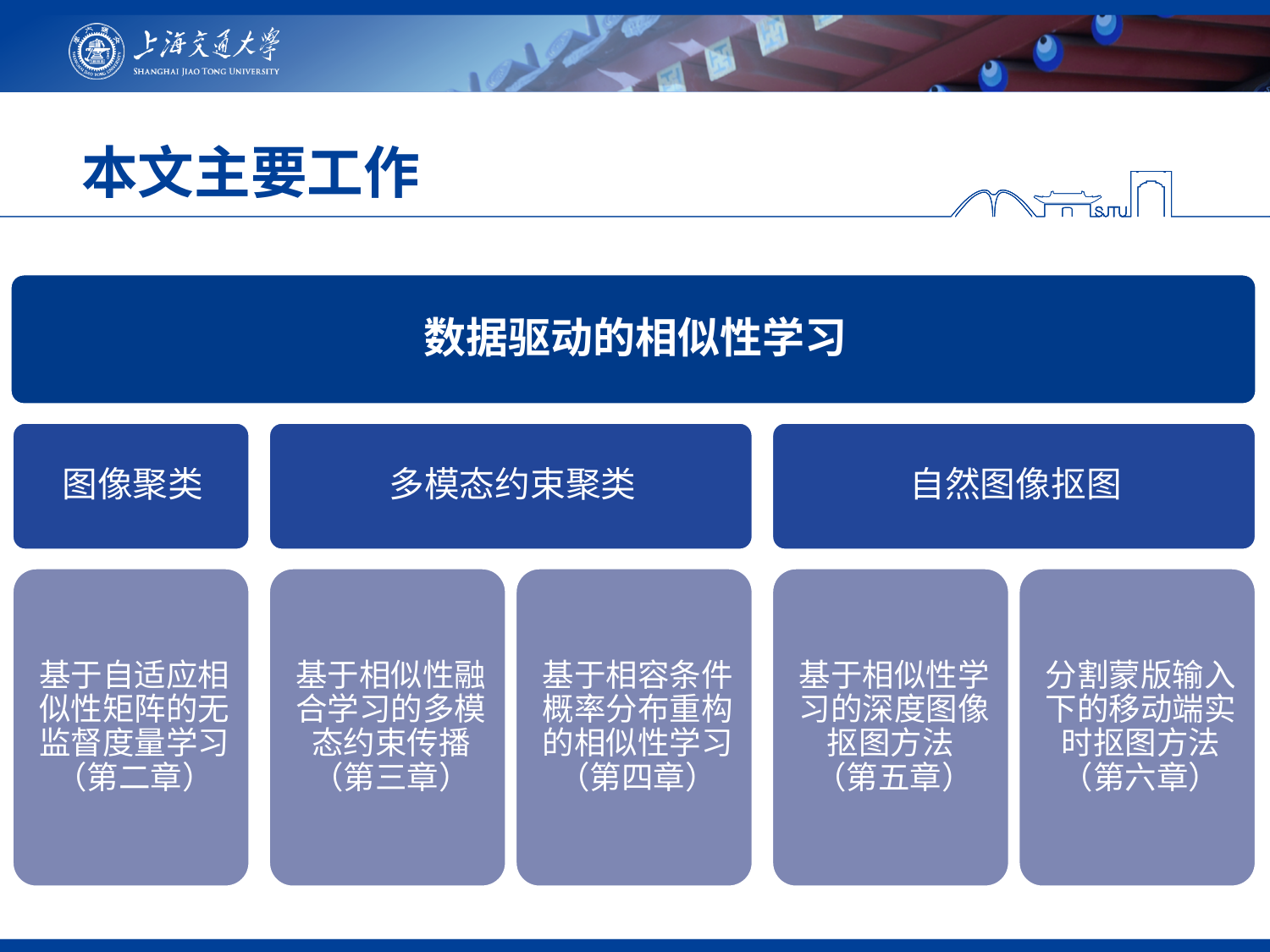

# 本文主要工作
数据驱动的相似性学习
图像聚类
基于自适应相似性矩阵的无监督度量学习（第二章）
多模态约束聚类
基于相似性融合学习的多模态约束传播（第三章）
基于相容条件概率分布重构的相似性学习（第四章）
自然图像抠图
基于相似性学习的深度图像抠图方法  （第五章）
分割蒙版输入下的移动端实时抠图方法（第六章）